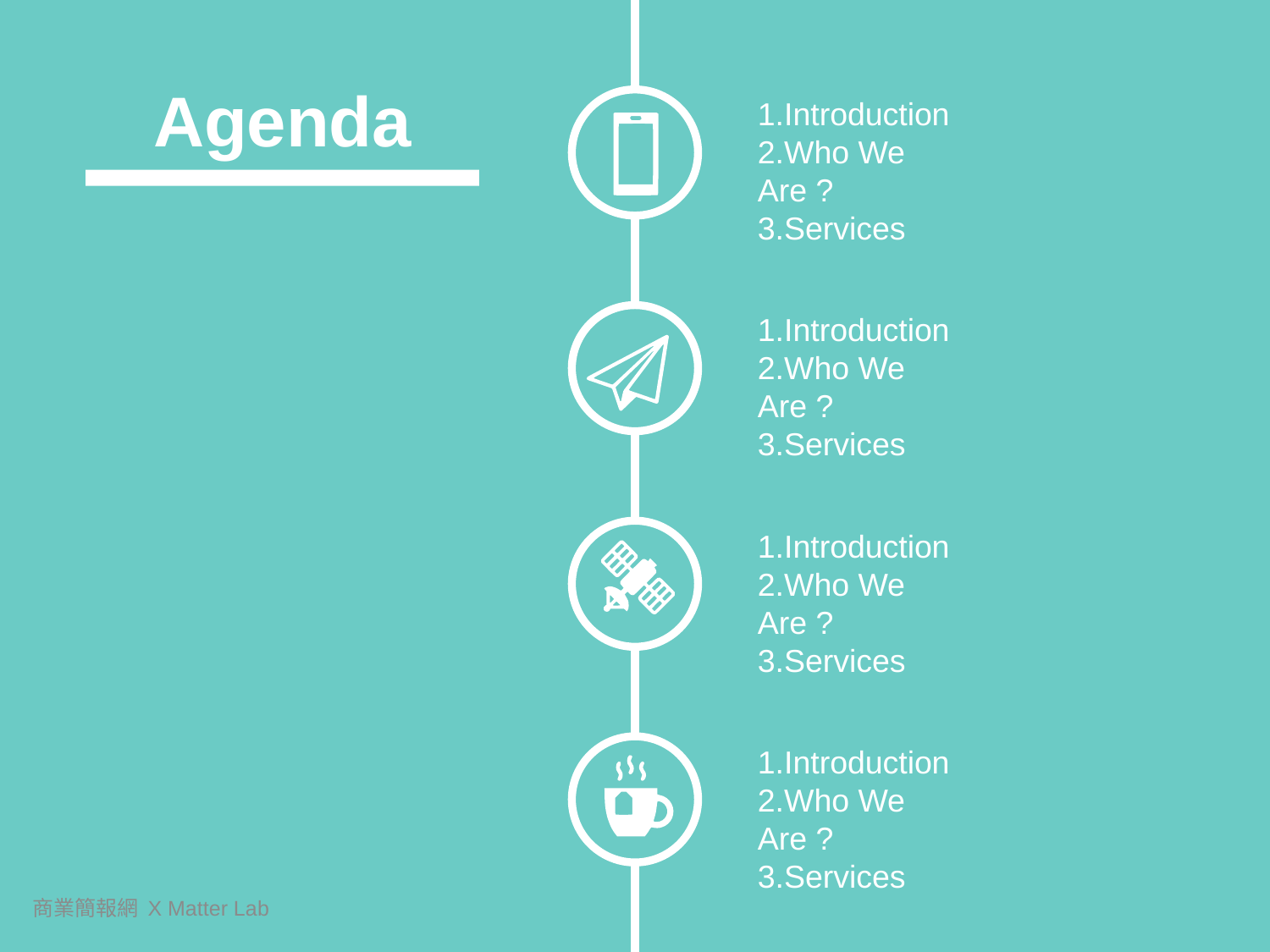

Agenda
1.Introduction
2.Who We Are ?
3.Services

1.Introduction
2.Who We Are ?
3.Services
1.Introduction
2.Who We Are ?
3.Services
1.Introduction
2.Who We Are ?
3.Services
商業簡報網 X Matter Lab
19